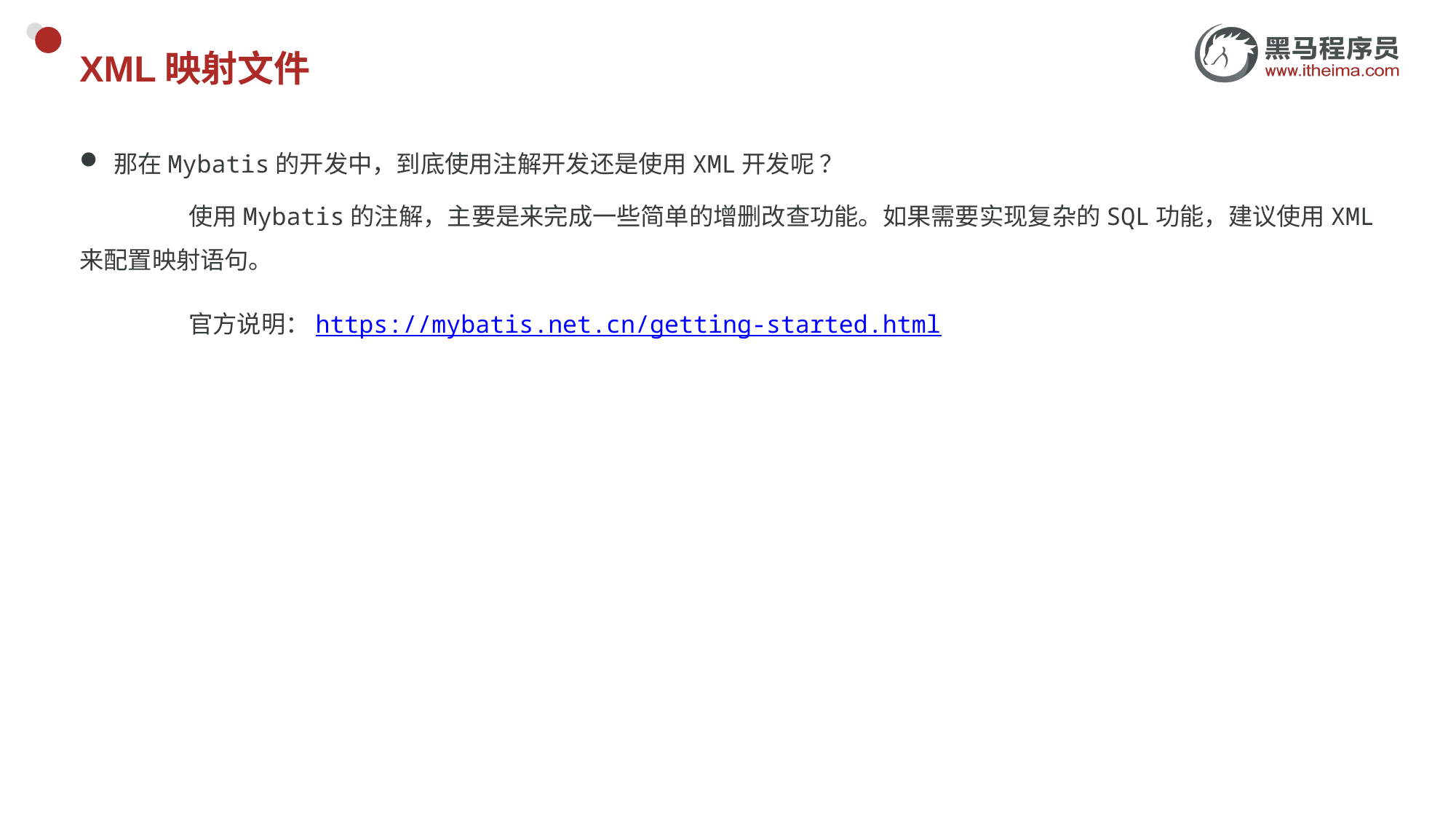

# XML映射文件
那在Mybatis的开发中，到底使用注解开发还是使用XML开发呢 ？
	使用Mybatis的注解，主要是来完成一些简单的增删改查功能。如果需要实现复杂的SQL功能，建议使用XML来配置映射语句。
	官方说明：https://mybatis.net.cn/getting-started.html